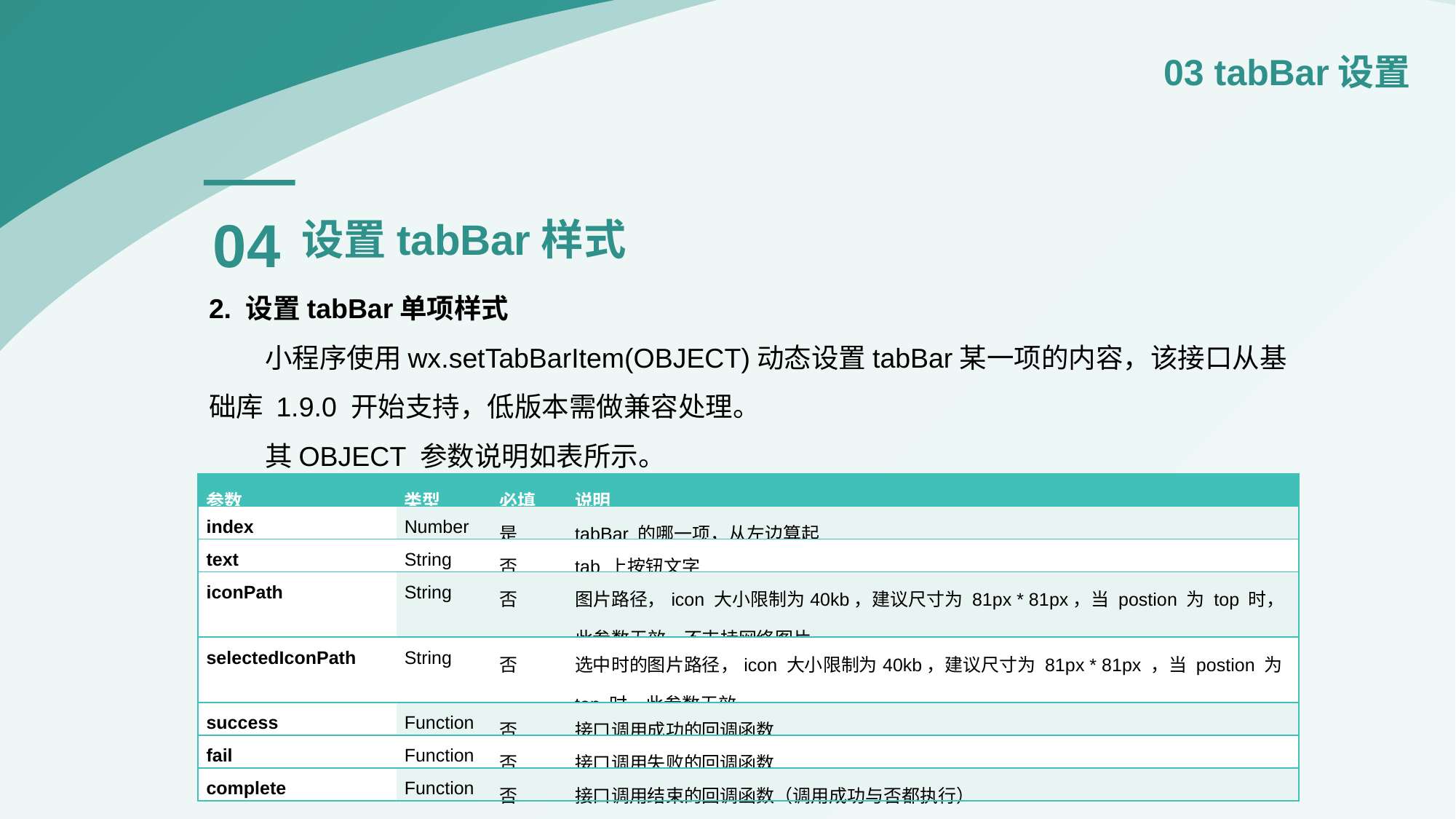

03 tabBar设置
04

设置tabBar样式
2. 设置tabBar单项样式
        小程序使用wx.setTabBarItem(OBJECT)动态设置tabBar某一项的内容，该接口从基础库 1.9.0 开始支持，低版本需做兼容处理。
        其OBJECT 参数说明如表所示。

| 参数 | 类型 | 必填 | 说明 |
| --- | --- | --- | --- |
| index | Number | 是 | tabBar 的哪一项，从左边算起 |
| text | String | 否 | tab 上按钮文字 |
| iconPath | String | 否 | 图片路径，icon 大小限制为40kb，建议尺寸为 81px \* 81px，当 postion 为 top 时，此参数无效，不支持网络图片 |
| selectedIconPath | String | 否 | 选中时的图片路径，icon 大小限制为40kb，建议尺寸为 81px \* 81px ，当 postion 为 top 时，此参数无效 |
| success | Function | 否 | 接口调用成功的回调函数 |
| fail | Function | 否 | 接口调用失败的回调函数 |
| complete | Function | 否 | 接口调用结束的回调函数（调用成功与否都执行） |